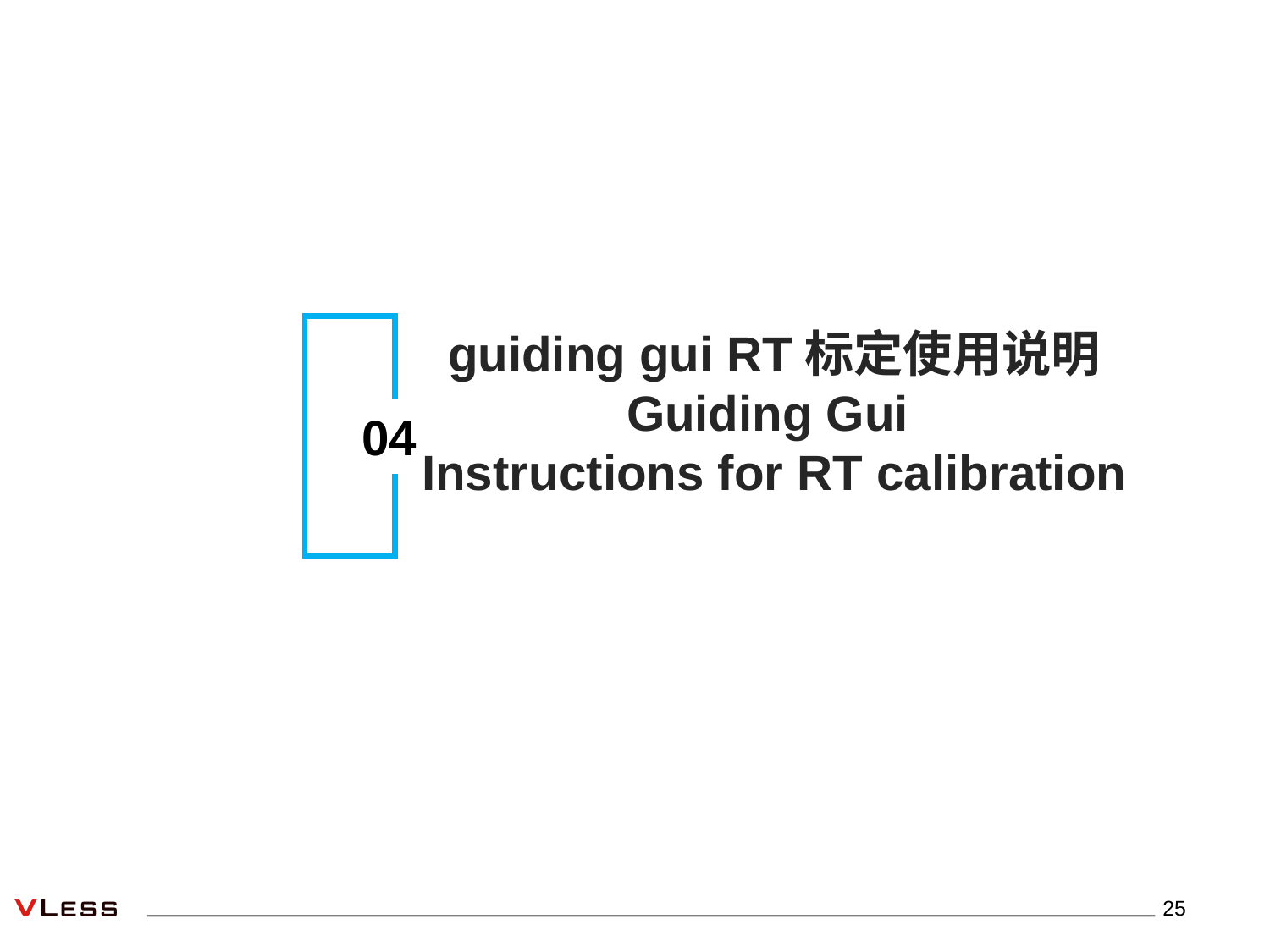

guiding gui RT标定使用说明
Guiding Gui
Instructions for RT calibration

04